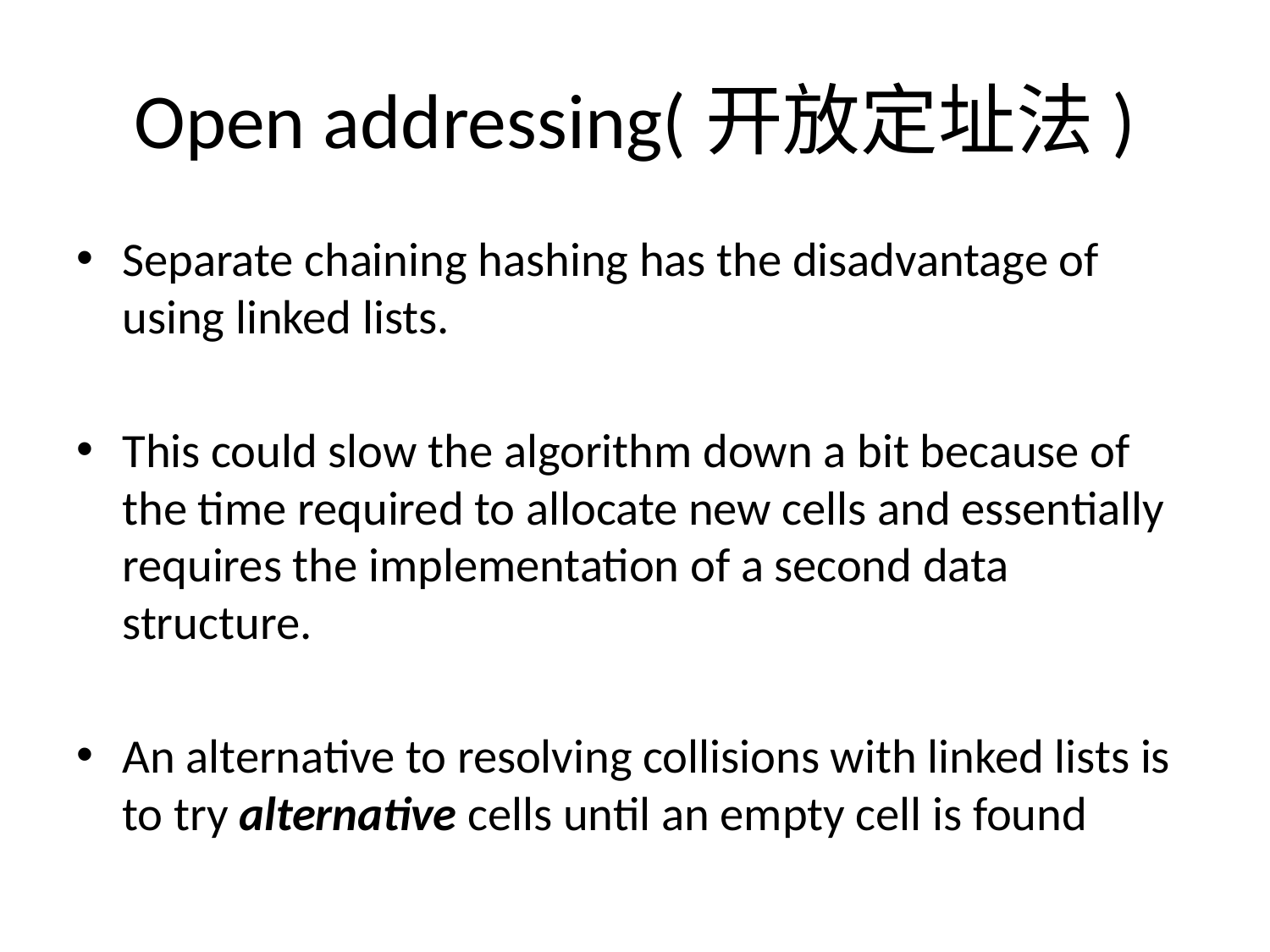

# Open addressing(开放定址法)
Separate chaining hashing has the disadvantage of using linked lists.

This could slow the algorithm down a bit because of the time required to allocate new cells and essentially requires the implementation of a second data structure.

An alternative to resolving collisions with linked lists is to try alternative cells until an empty cell is found